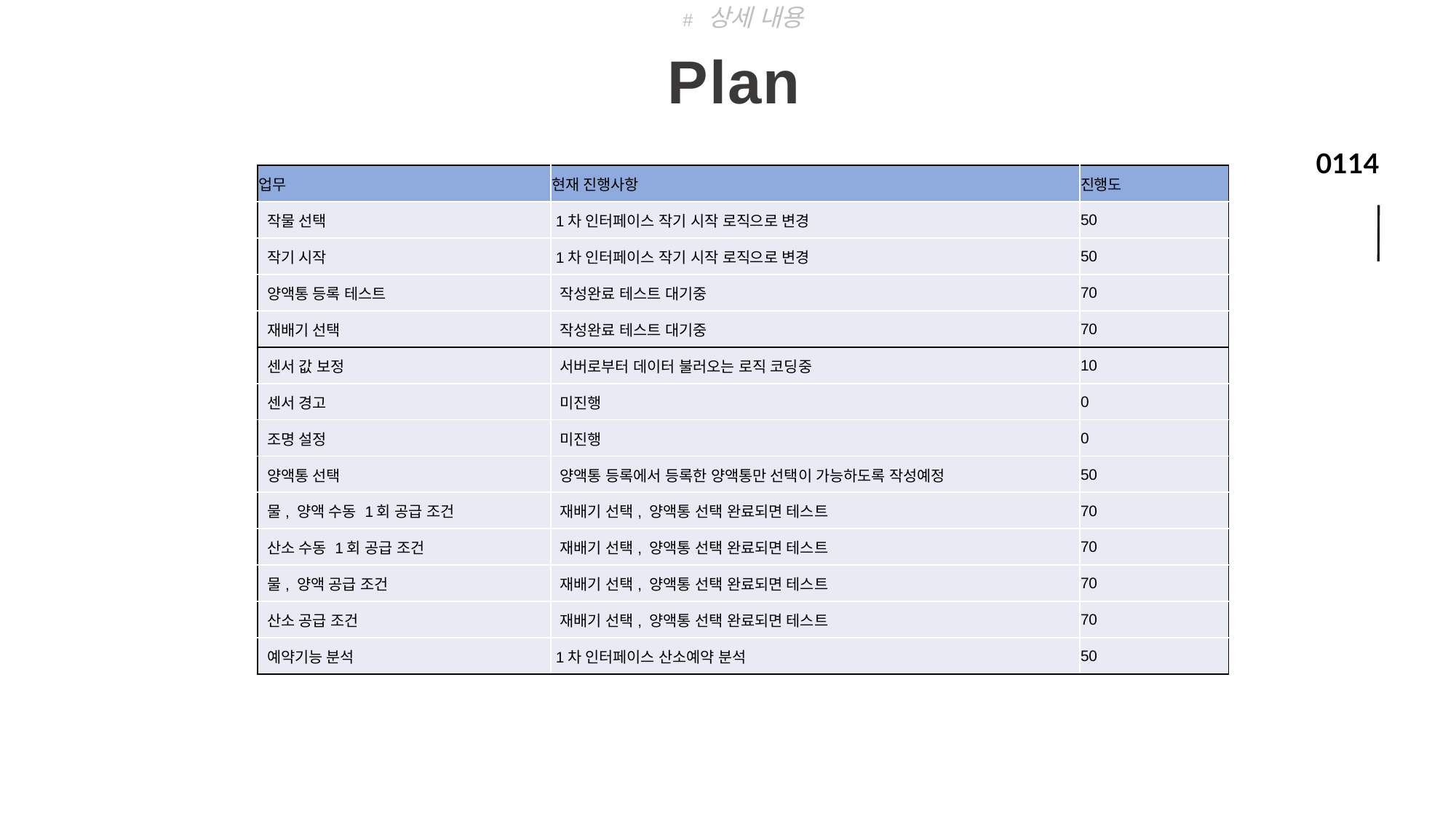

# 상세 내용
Plan
| 업무 | 현재 진행사항 | 진행도 |
| --- | --- | --- |
| 작물 선택 | 1차 인터페이스 작기 시작 로직으로 변경 | 50 |
| 작기 시작 | 1차 인터페이스 작기 시작 로직으로 변경 | 50 |
| 양액통 등록 테스트 | 작성완료 테스트 대기중 | 70 |
| 재배기 선택 | 작성완료 테스트 대기중 | 70 |
| 센서 값 보정 | 서버로부터 데이터 불러오는 로직 코딩중 | 10 |
| 센서 경고 | 미진행 | 0 |
| 조명 설정 | 미진행 | 0 |
| 양액통 선택 | 양액통 등록에서 등록한 양액통만 선택이 가능하도록 작성예정 | 50 |
| 물, 양액 수동 1회 공급 조건 | 재배기 선택, 양액통 선택 완료되면 테스트 | 70 |
| 산소 수동 1회 공급 조건 | 재배기 선택, 양액통 선택 완료되면 테스트 | 70 |
| 물, 양액 공급 조건 | 재배기 선택, 양액통 선택 완료되면 테스트 | 70 |
| 산소 공급 조건 | 재배기 선택, 양액통 선택 완료되면 테스트 | 70 |
| 예약기능 분석 | 1차 인터페이스 산소예약 분석 | 50 |